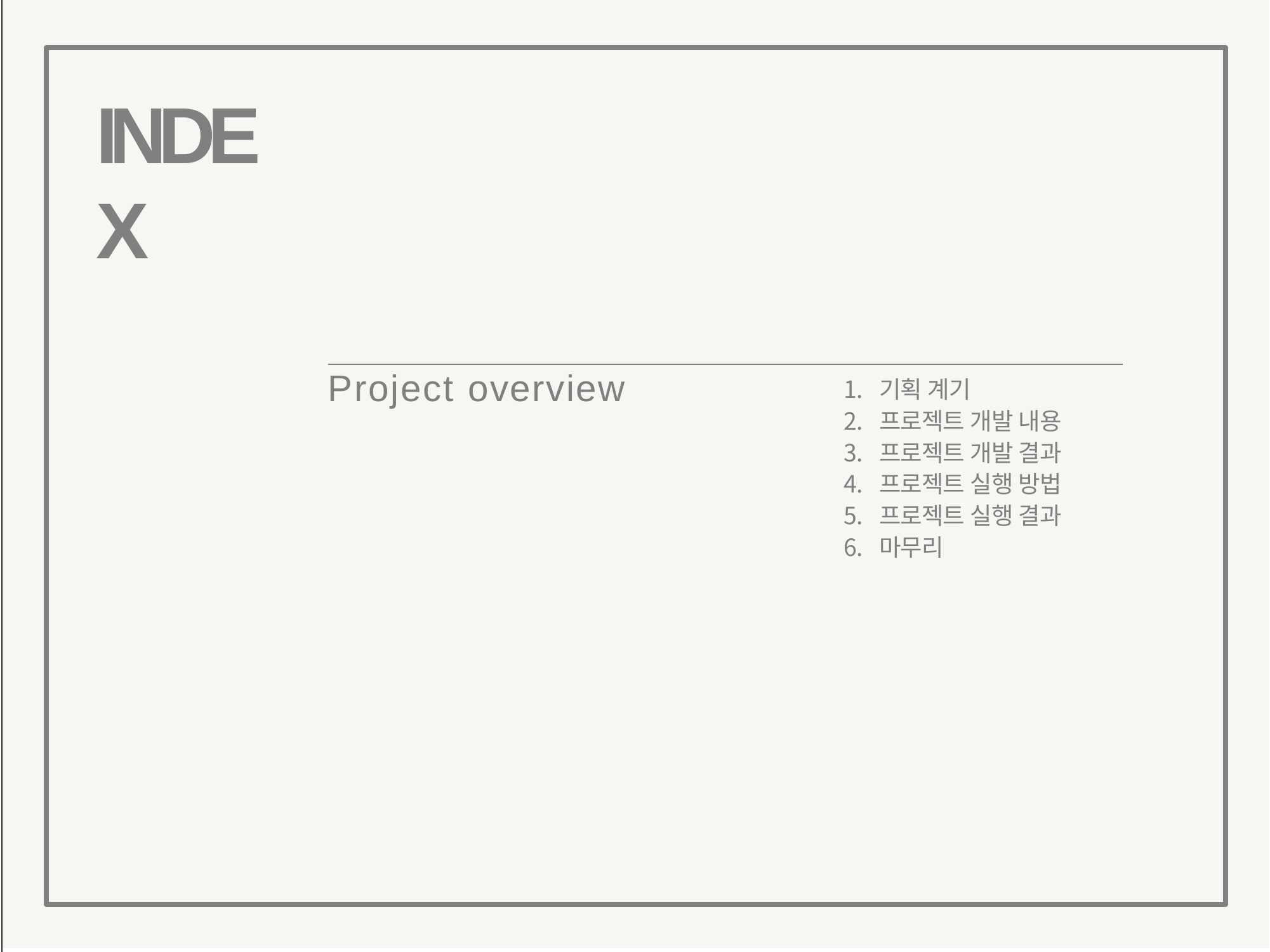

# INDEX
Project overview

기획 계기
프로젝트 개발 내용
프로젝트 개발 결과
프로젝트 실행 방법
프로젝트 실행 결과
마무리